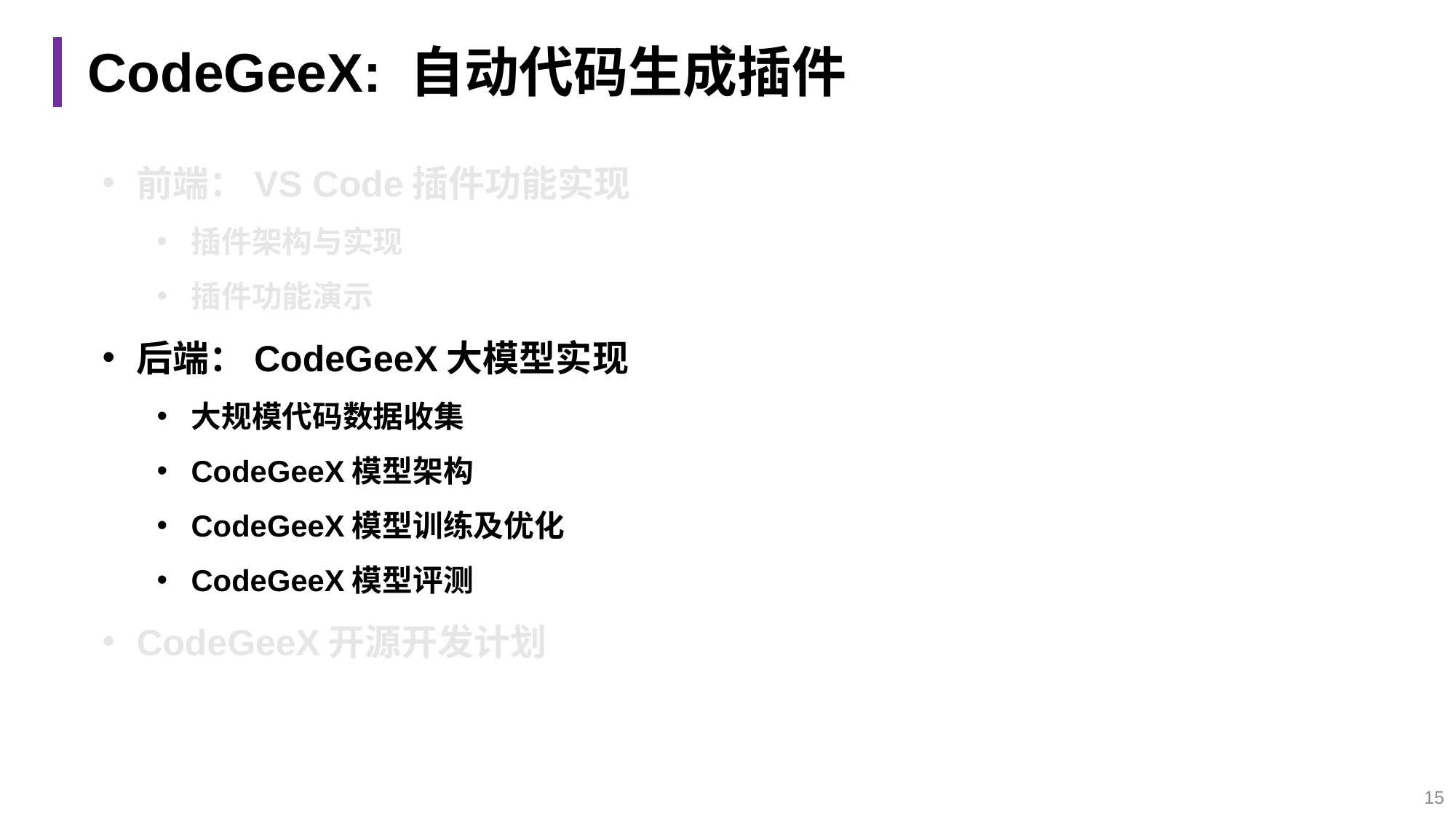

# CodeGeeX: 自动代码生成插件
前端：VS Code插件功能实现
插件架构与实现
插件功能演示
后端：CodeGeeX大模型实现
大规模代码数据收集
CodeGeeX模型架构
CodeGeeX模型训练及优化
CodeGeeX模型评测
CodeGeeX开源开发计划
15